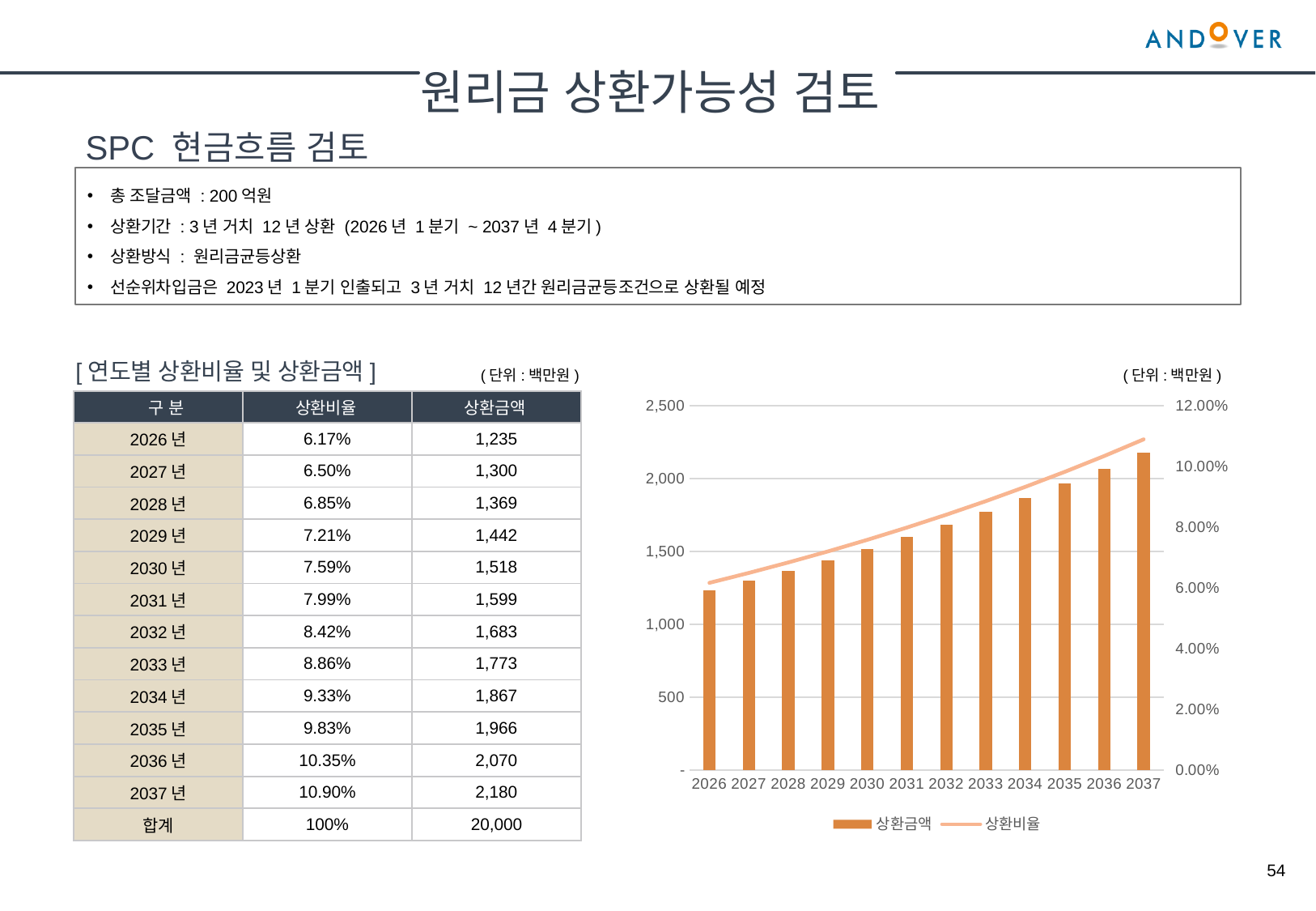

원리금 상환가능성 검토
SPC 현금흐름 검토
총 조달금액 : 200억원
상환기간 : 3년 거치 12년 상환 (2026년 1분기 ~ 2037년 4분기)
상환방식 : 원리금균등상환
선순위차입금은 2023년 1분기 인출되고 3년 거치 12년간 원리금균등조건으로 상환될 예정
[연도별 상환비율 및 상환금액]
(단위:백만원)
(단위:백만원)

### Chart

| Category | 상환금액 | 상환비율 |
|---|---|---|
| 2026 | 1234.6842898179445 | 0.06173421449089722 |
| 2027 | 1300.15072842771 | 0.0650075364213855 |
| 2028 | 1369.0883820027827 | 0.06845441910013914 |
| 2029 | 1441.6813041375128 | 0.07208406520687563 |
| 2030 | 1518.1233074662196 | 0.07590616537331096 |
| 2031 | 1598.6184811149792 | 0.07993092405574895 |
| 2032 | 1683.381735590163 | 0.08416908677950816 |
| 2033 | 1772.6393765584983 | 0.08863196882792491 |
| 2034 | 1866.6297090505648 | 0.09333148545252823 |
| 2035 | 1965.6036737008658 | 0.09828018368504328 |
| 2036 | 2069.8255167231346 | 0.10349127583615672 |
| 2037 | 2179.5734954096224 | 0.10897867477048111 |
| 구 분 | 상환비율 | 상환금액 |
| --- | --- | --- |
| 2026년 | 6.17% | 1,235 |
| 2027년 | 6.50% | 1,300 |
| 2028년 | 6.85% | 1,369 |
| 2029년 | 7.21% | 1,442 |
| 2030년 | 7.59% | 1,518 |
| 2031년 | 7.99% | 1,599 |
| 2032년 | 8.42% | 1,683 |
| 2033년 | 8.86% | 1,773 |
| 2034년 | 9.33% | 1,867 |
| 2035년 | 9.83% | 1,966 |
| 2036년 | 10.35% | 2,070 |
| 2037년 | 10.90% | 2,180 |
| 합계 | 100% | 20,000 |
54